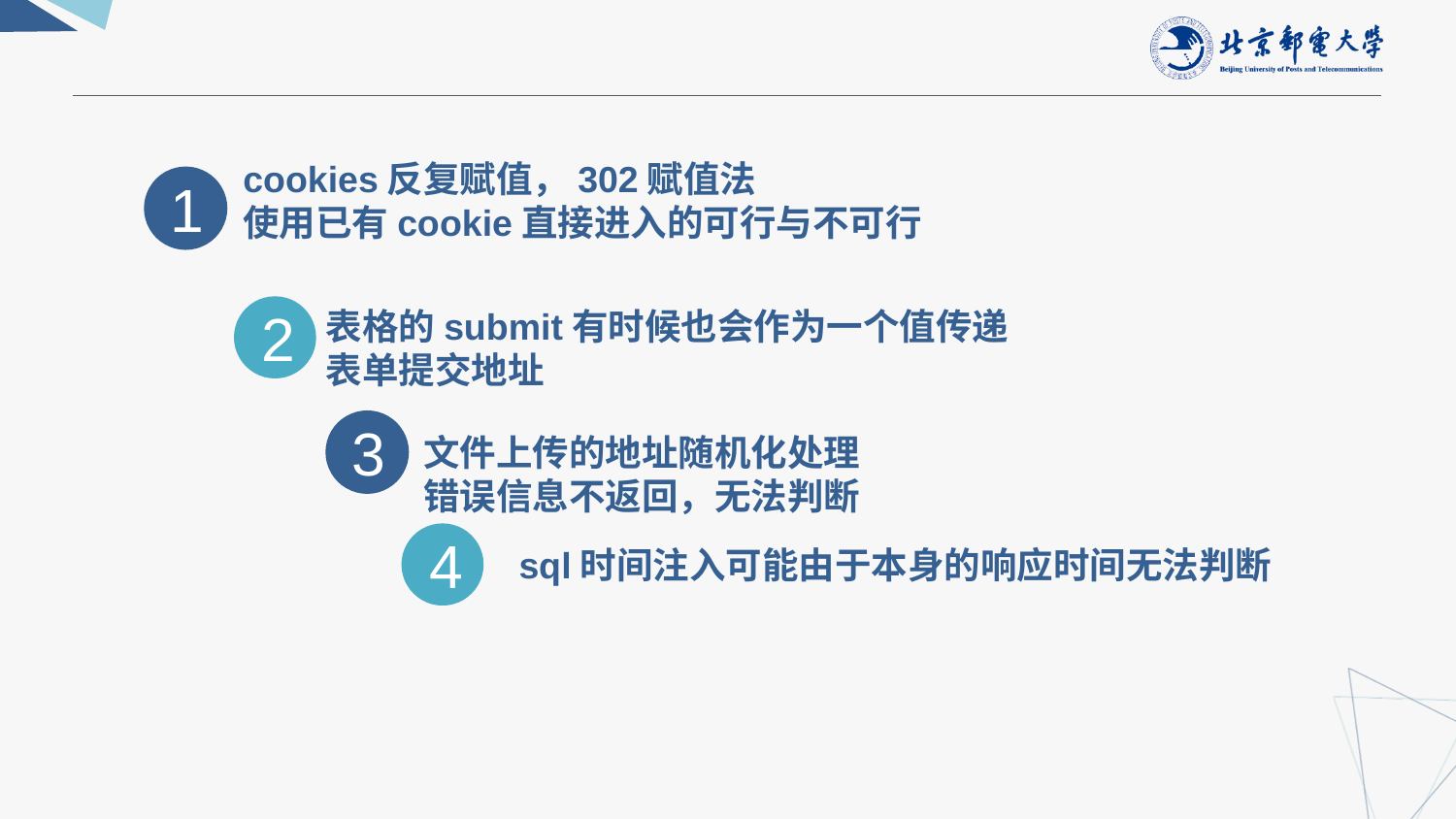

cookies反复赋值，302赋值法
使用已有cookie直接进入的可行与不可行
1
表格的submit有时候也会作为一个值传递
表单提交地址

2
3
文件上传的地址随机化处理
错误信息不返回，无法判断

4
sql时间注入可能由于本身的响应时间无法判断